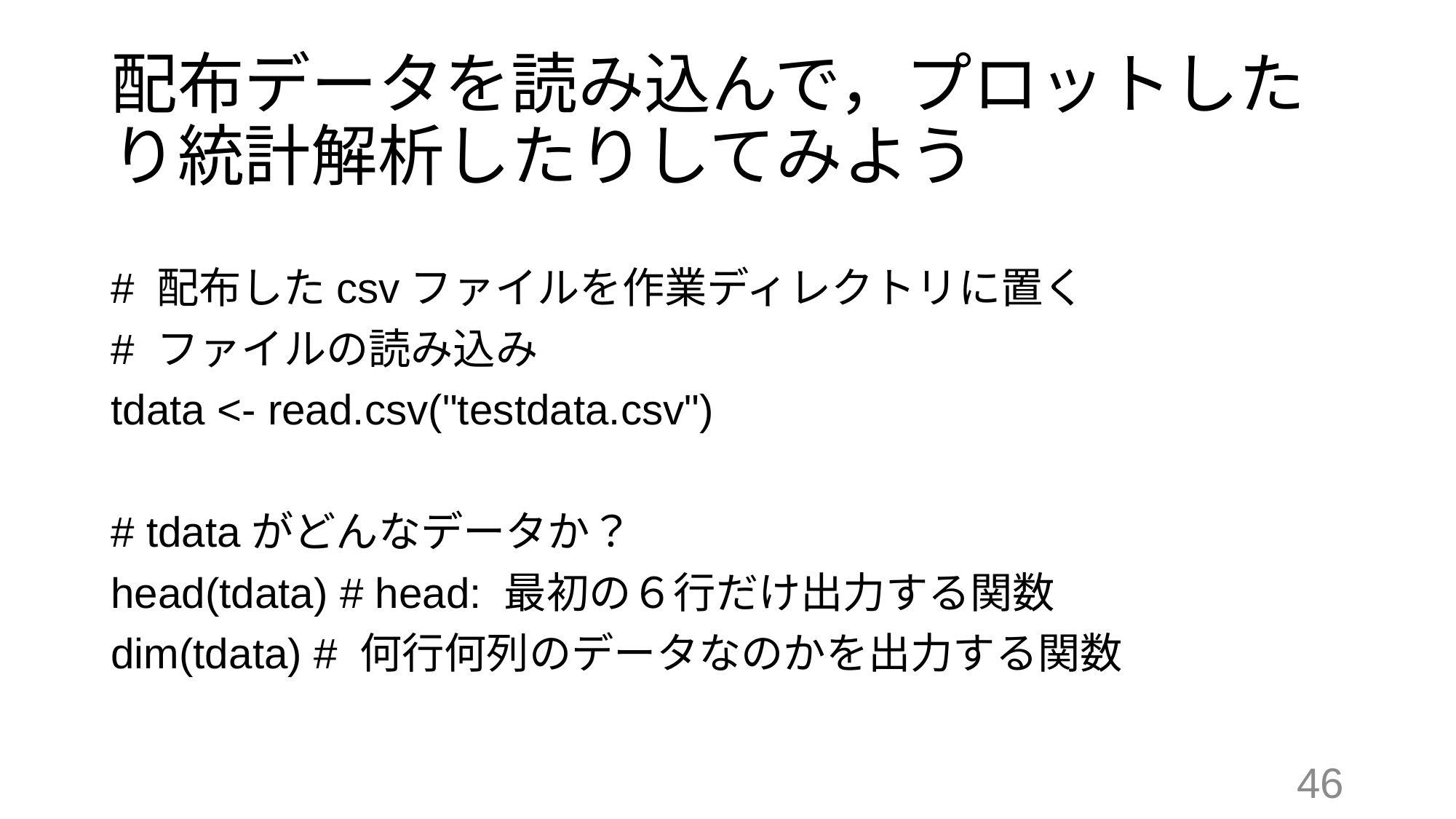

# 配布データを読み込んで，プロットしたり統計解析したりしてみよう
# 配布したcsvファイルを作業ディレクトリに置く
# ファイルの読み込み
tdata <- read.csv("testdata.csv")

# tdataがどんなデータか？
head(tdata) # head: 最初の６行だけ出力する関数
dim(tdata) # 何行何列のデータなのかを出力する関数

46